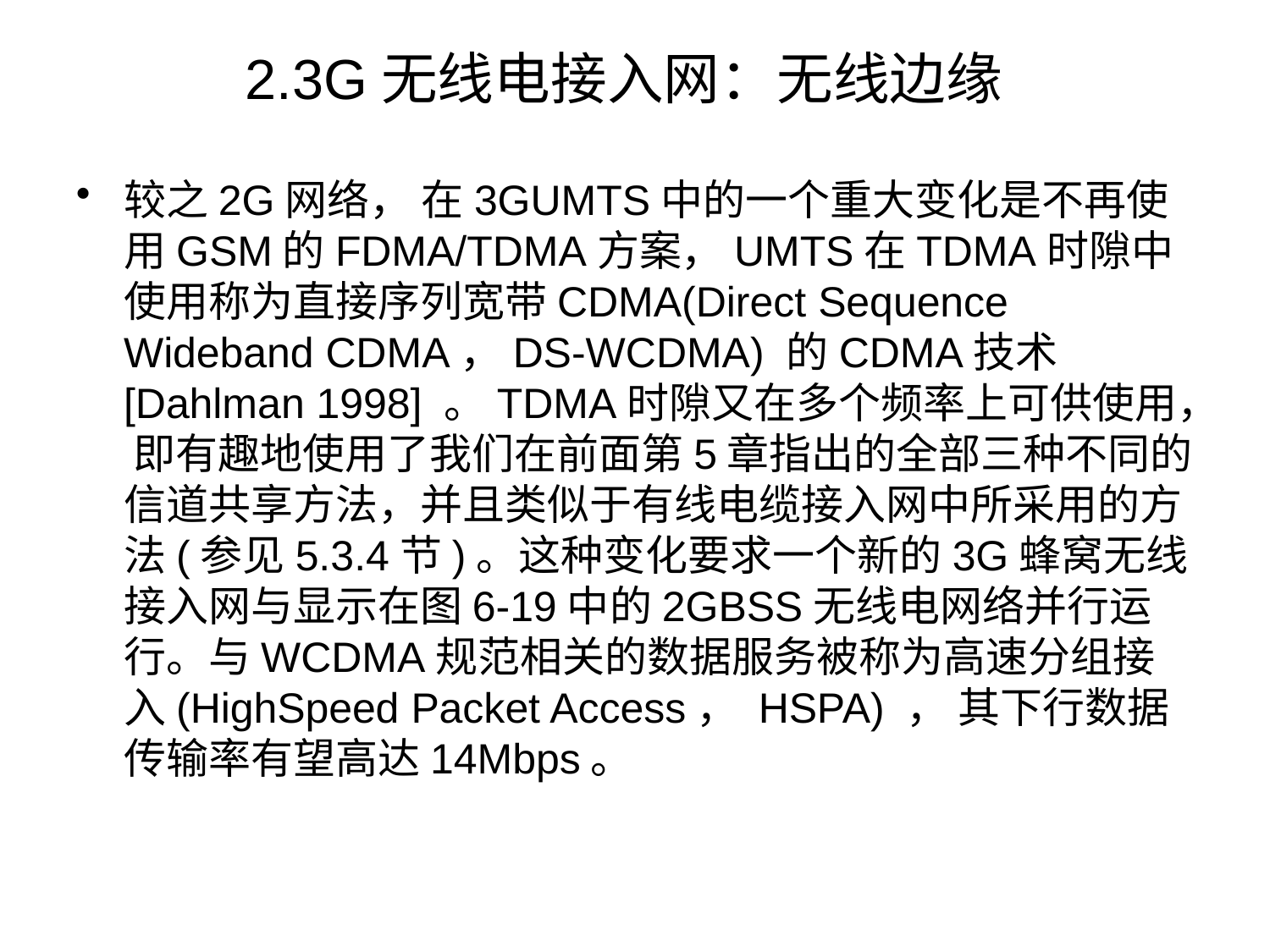

# 2.3G无线电接入网：无线边缘
较之2G网络， 在3GUMTS中的一个重大变化是不再使用GSM的FDMA/TDMA方案，UMTS在TDMA时隙中使用称为直接序列宽带CDMA(Direct Sequence Wideband CDMA，DS-WCDMA) 的CDMA技术[Dahlman 1998] 。TDMA时隙又在多个频率上可供使用， 即有趣地使用了我们在前面第5章指出的全部三种不同的信道共享方法，并且类似于有线电缆接入网中所采用的方法(参见5.3.4节)。这种变化要求一个新的3G蜂窝无线接入网与显示在图6-19中的2GBSS无线电网络并行运行。与WCDMA规范相关的数据服务被称为高速分组接入(HighSpeed Packet Access， HSPA) ， 其下行数据传输率有望高达14Mbps。